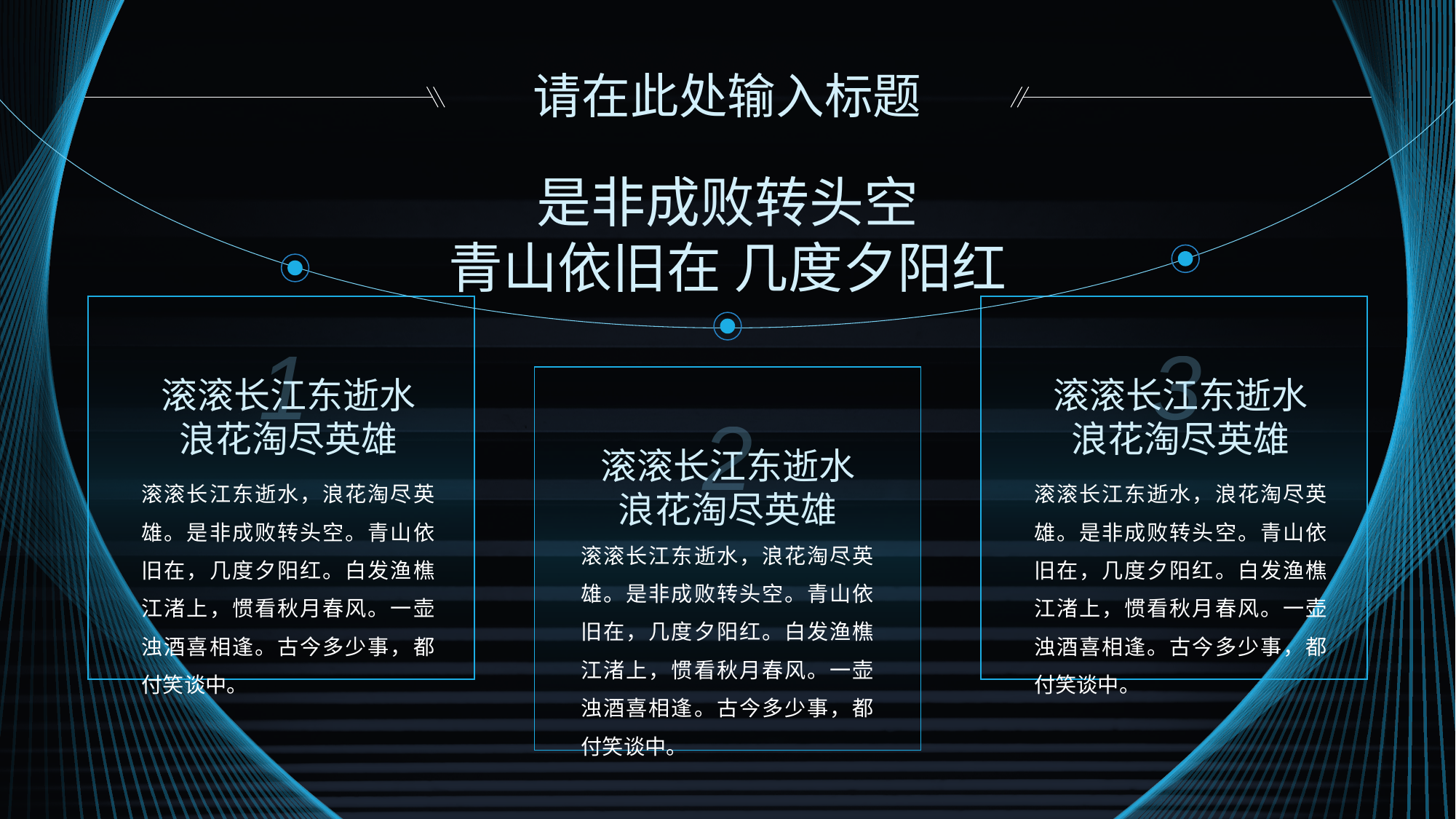

请在此处输入标题
是非成败转头空
青山依旧在 几度夕阳红

1
3

2

滚滚长江东逝水
浪花淘尽英雄
滚滚长江东逝水
浪花淘尽英雄
滚滚长江东逝水
浪花淘尽英雄
滚滚长江东逝水，浪花淘尽英雄。是非成败转头空。青山依旧在，几度夕阳红。白发渔樵江渚上，惯看秋月春风。一壶浊酒喜相逢。古今多少事，都付笑谈中。
滚滚长江东逝水，浪花淘尽英雄。是非成败转头空。青山依旧在，几度夕阳红。白发渔樵江渚上，惯看秋月春风。一壶浊酒喜相逢。古今多少事，都付笑谈中。
滚滚长江东逝水，浪花淘尽英雄。是非成败转头空。青山依旧在，几度夕阳红。白发渔樵江渚上，惯看秋月春风。一壶浊酒喜相逢。古今多少事，都付笑谈中。